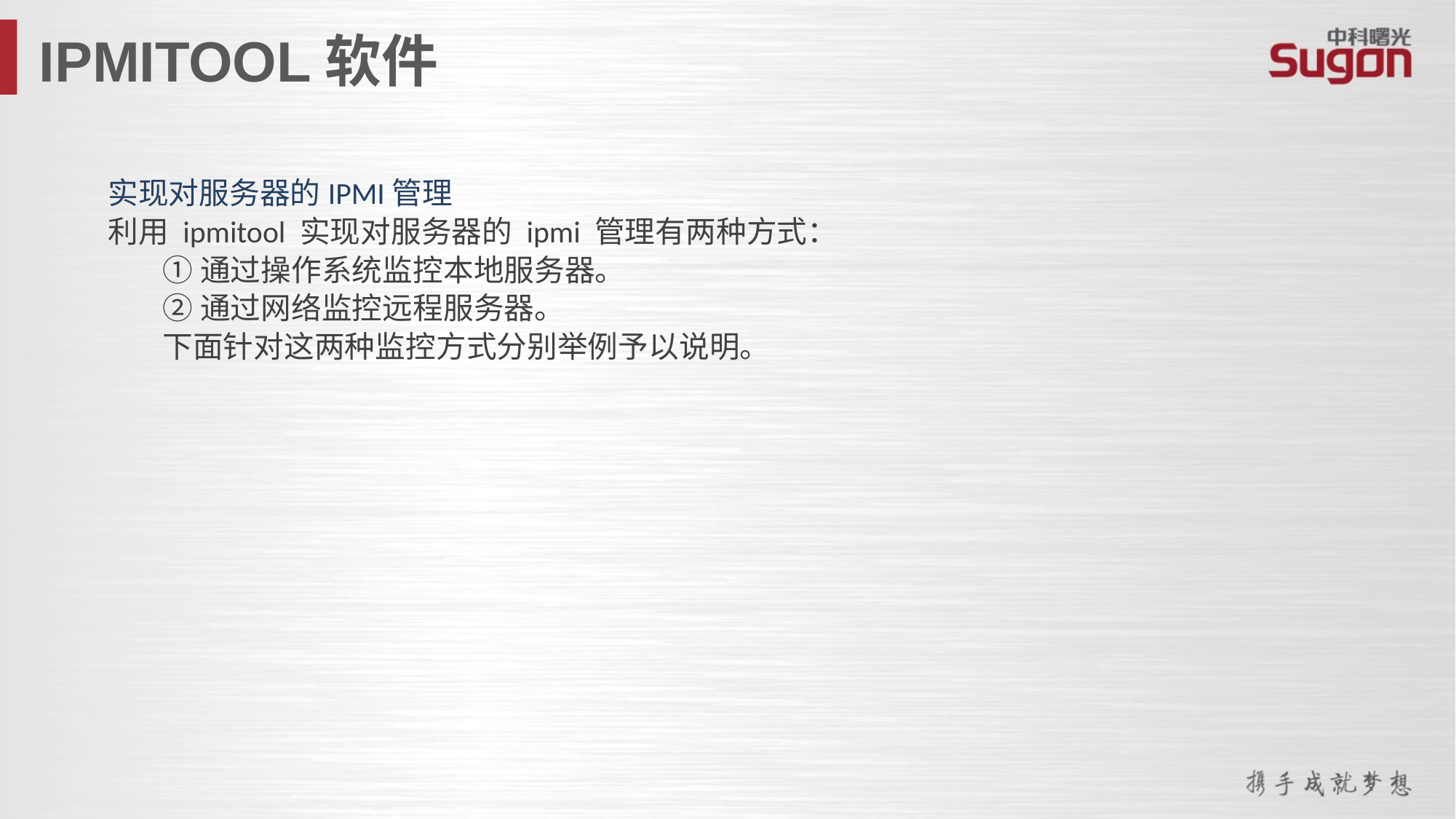

IPMITOOL软件
实现对服务器的IPMI管理
利用 ipmitool 实现对服务器的 ipmi 管理有两种方式：
	①通过操作系统监控本地服务器。
	②通过网络监控远程服务器。
	下面针对这两种监控方式分别举例予以说明。